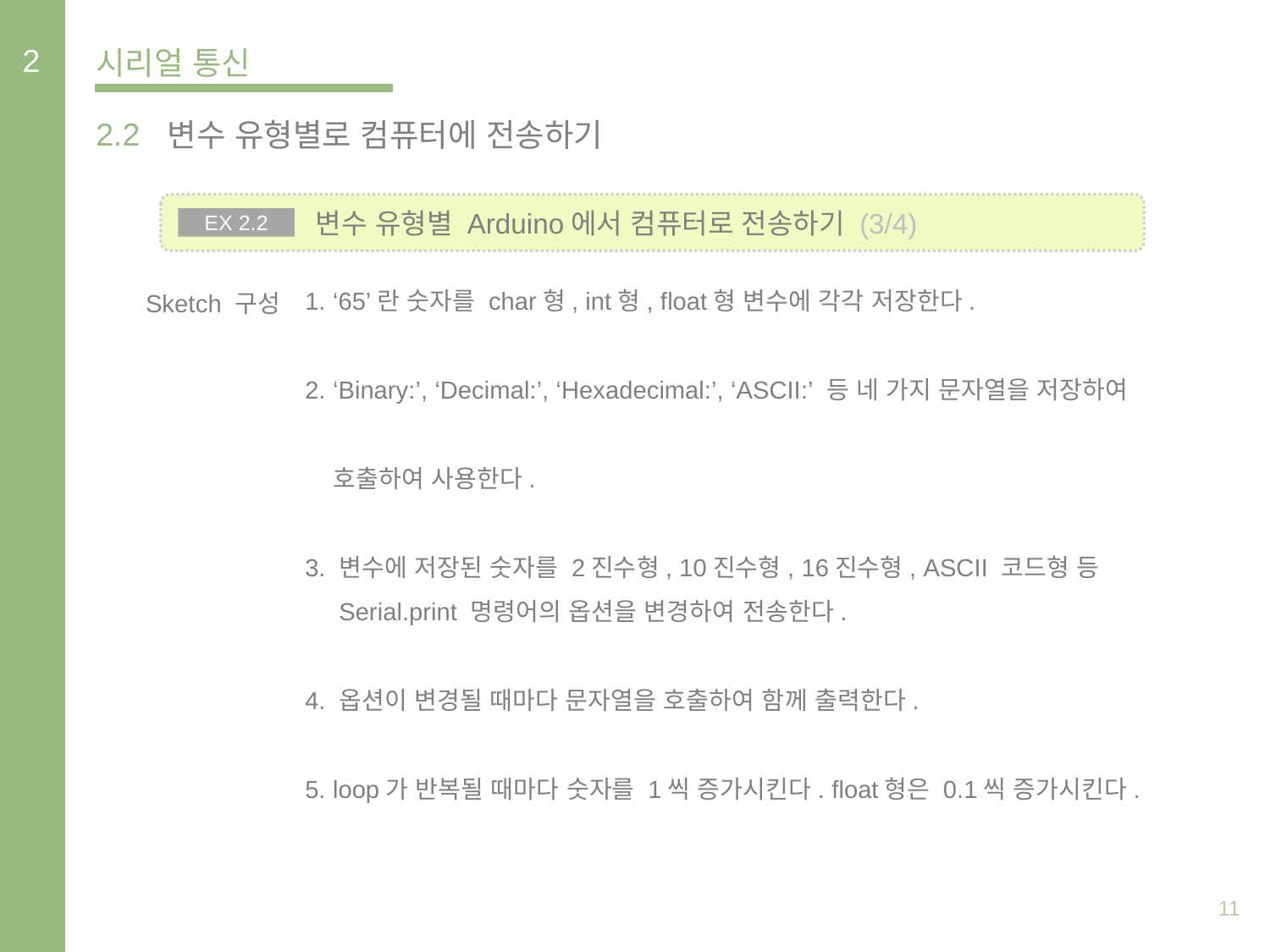

2
시리얼 통신
2.2
변수 유형별로 컴퓨터에 전송하기
                 변수 유형별 Arduino에서 컴퓨터로 전송하기 (3/4)
EX 2.2
1. ‘65’란 숫자를 char형, int형, float형 변수에 각각 저장한다.

2. ‘Binary:’, ‘Decimal:’, ‘Hexadecimal:’, ‘ASCII:’ 등 네 가지 문자열을 저장하여
    호출하여 사용한다.

3. 변수에 저장된 숫자를 2진수형, 10진수형, 16진수형, ASCII 코드형 등
    Serial.print 명령어의 옵션을 변경하여 전송한다.

4. 옵션이 변경될 때마다 문자열을 호출하여 함께 출력한다.

5. loop가 반복될 때마다 숫자를 1씩 증가시킨다. float형은 0.1씩 증가시킨다.
Sketch 구성
11